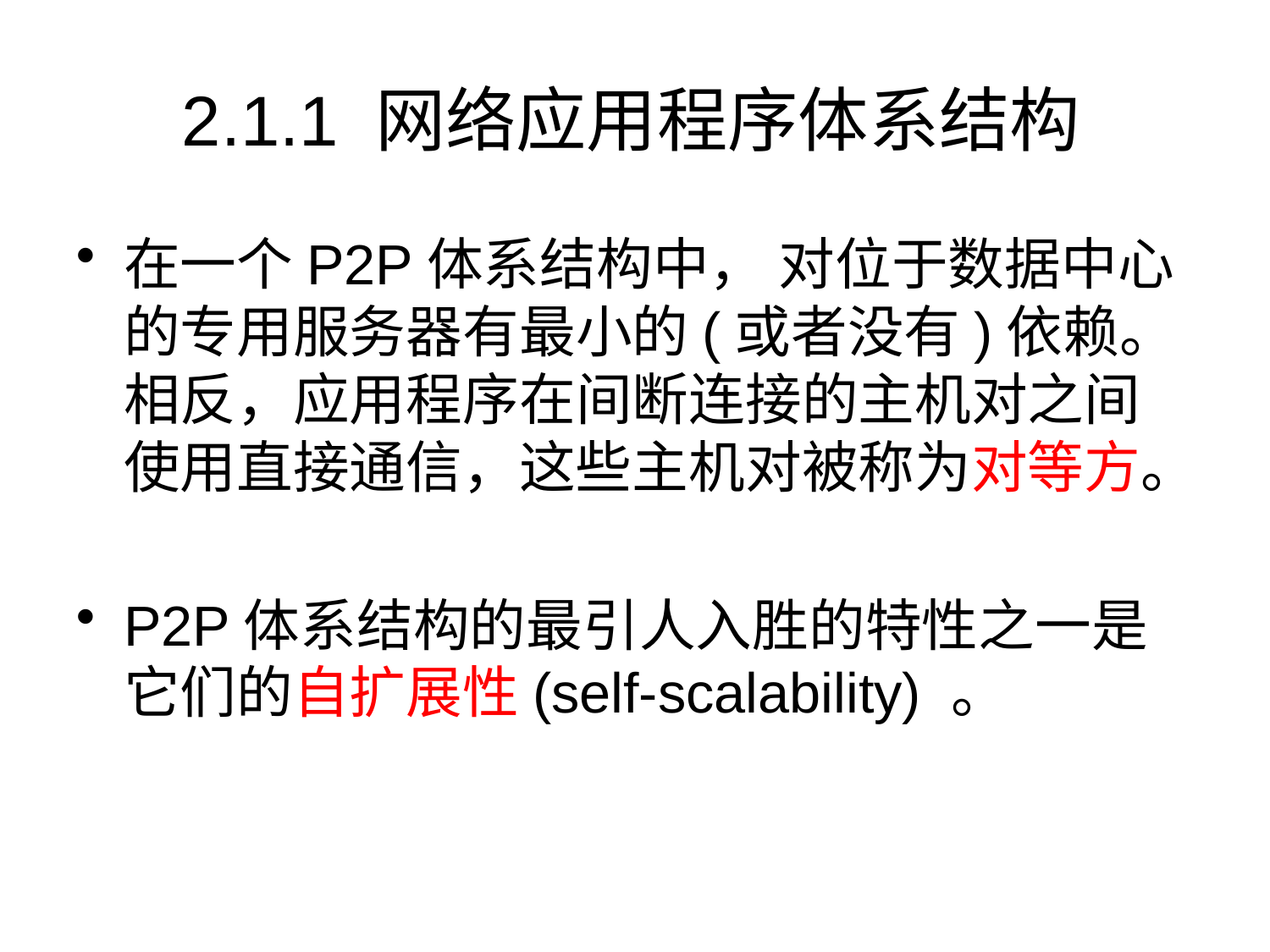

# 2.1.1 网络应用程序体系结构
在一个P2P体系结构中， 对位于数据中心的专用服务器有最小的(或者没有)依赖。相反，应用程序在间断连接的主机对之间使用直接通信，这些主机对被称为对等方。

P2P体系结构的最引人入胜的特性之一是它们的自扩展性(self-scalability) 。